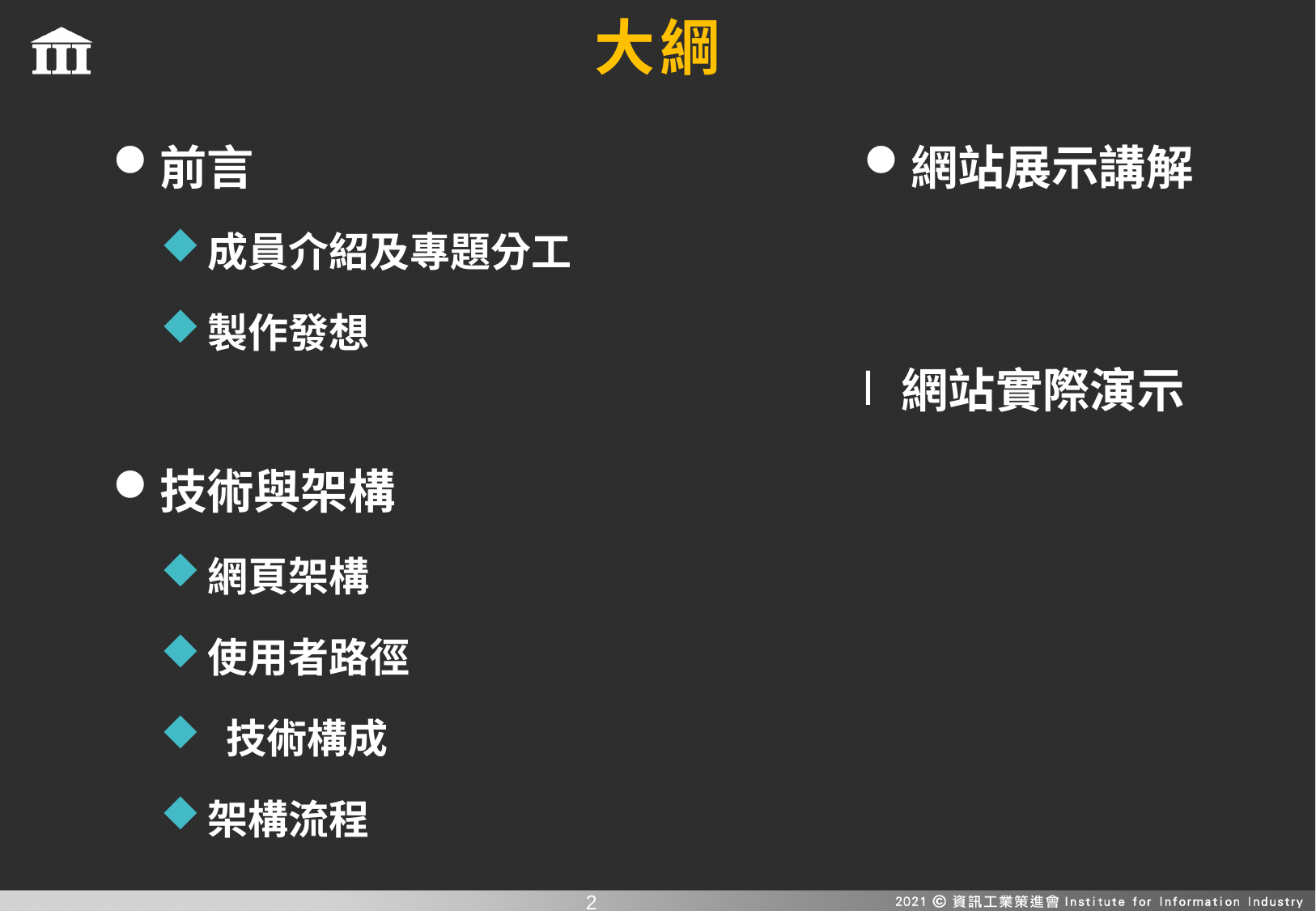

大綱
前言
成員介紹及專題分工
製作發想

技術與架構
網頁架構
使用者路徑
 技術構成
架構流程
網站展示講解

網站實際演示